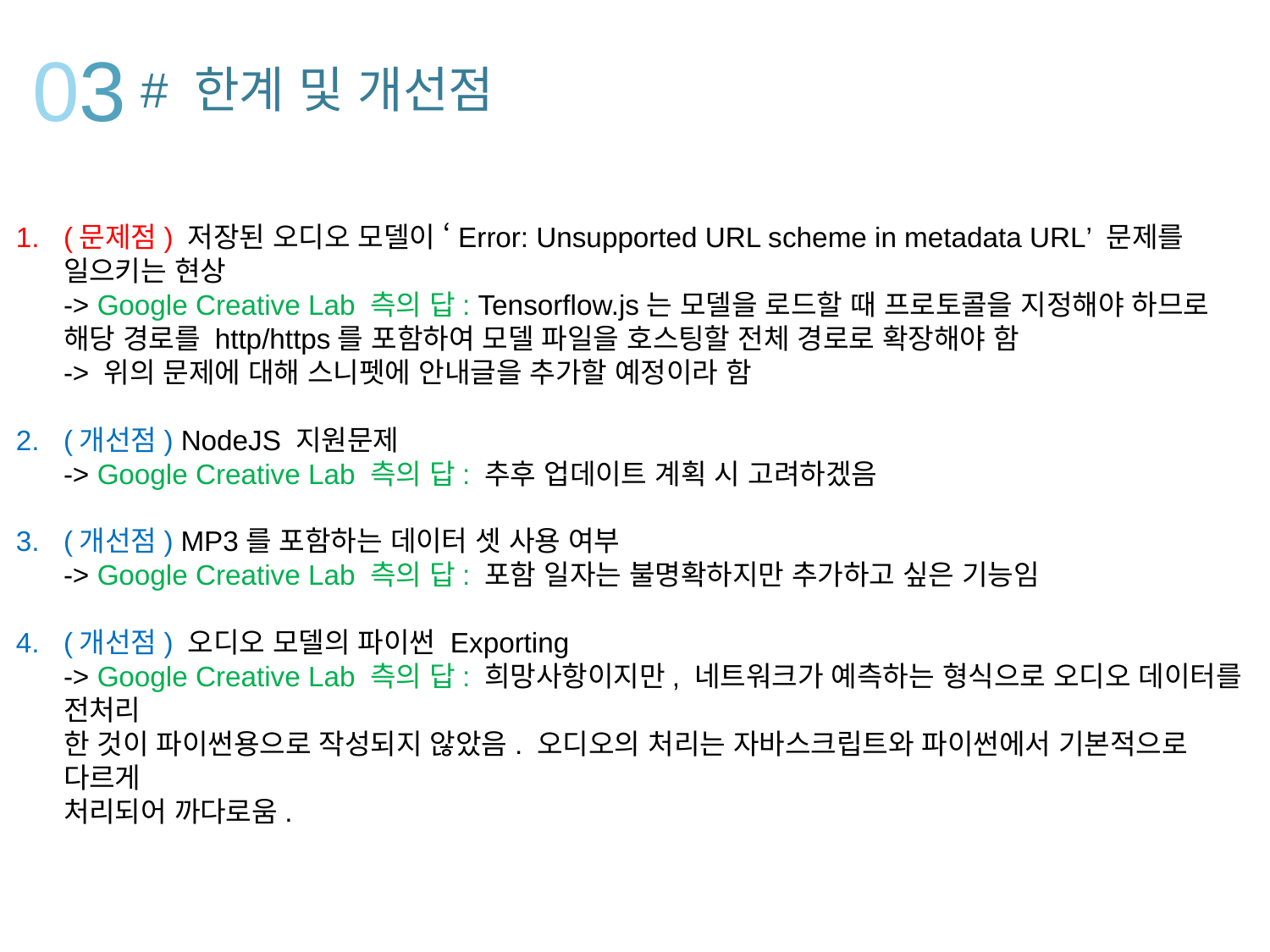

03
# 한계 및 개선점
(문제점) 저장된 오디오 모델이 ‘Error: Unsupported URL scheme in metadata URL’ 문제를 일으키는 현상
-> Google Creative Lab 측의 답: Tensorflow.js는 모델을 로드할 때 프로토콜을 지정해야 하므로
해당 경로를 http/https를 포함하여 모델 파일을 호스팅할 전체 경로로 확장해야 함
-> 위의 문제에 대해 스니펫에 안내글을 추가할 예정이라 함
(개선점) NodeJS 지원문제
-> Google Creative Lab 측의 답: 추후 업데이트 계획 시 고려하겠음
(개선점) MP3를 포함하는 데이터 셋 사용 여부
-> Google Creative Lab 측의 답: 포함 일자는 불명확하지만 추가하고 싶은 기능임
(개선점) 오디오 모델의 파이썬 Exporting
-> Google Creative Lab 측의 답: 희망사항이지만, 네트워크가 예측하는 형식으로 오디오 데이터를 전처리
한 것이 파이썬용으로 작성되지 않았음. 오디오의 처리는 자바스크립트와 파이썬에서 기본적으로 다르게
처리되어 까다로움.